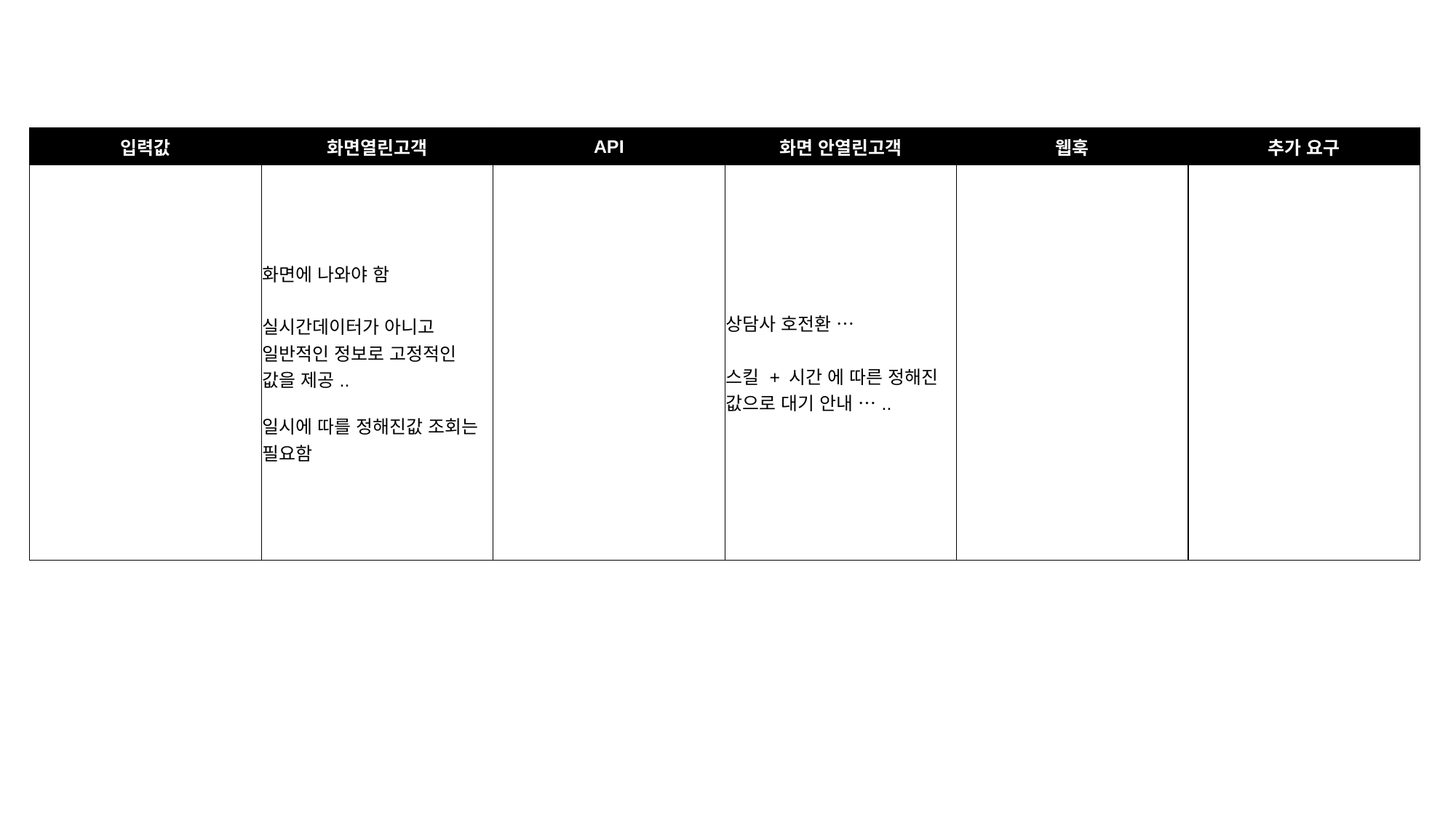

| 입력값 | 화면열린고객 | API | 화면 안열린고객 | 웹훅 | 추가 요구 |
| --- | --- | --- | --- | --- | --- |
|  | 화면에 나와야 함 실시간데이터가 아니고 일반적인 정보로 고정적인 값을 제공.. 일시에 따를 정해진값 조회는 필요함 |  | 상담사 호전환 … 스킬 + 시간 에 따른 정해진 값으로 대기 안내 ….. |  |  |